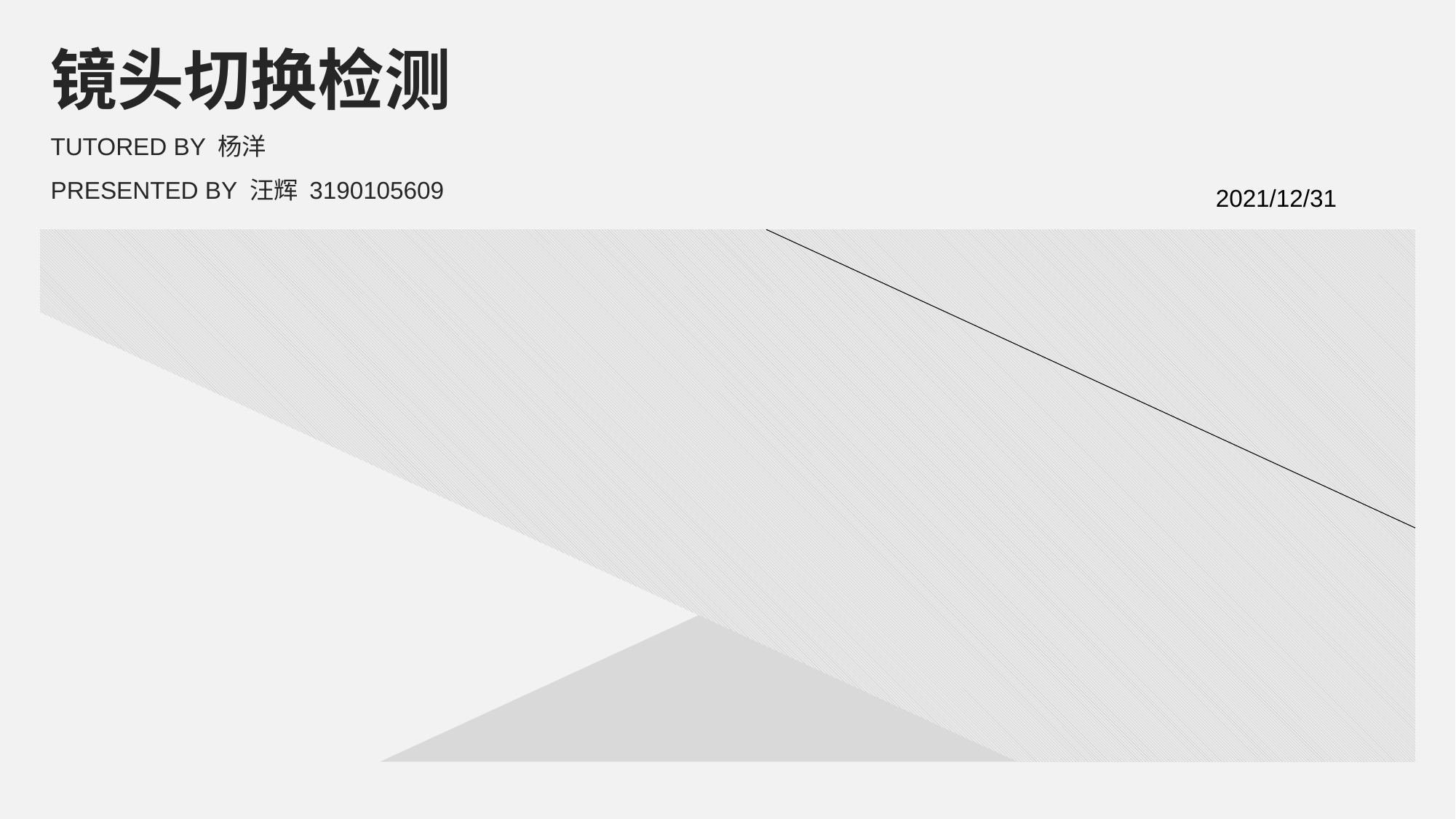

镜头切换检测
TUTORED BY 杨洋
PRESENTED BY 汪辉 3190105609
2021/12/31